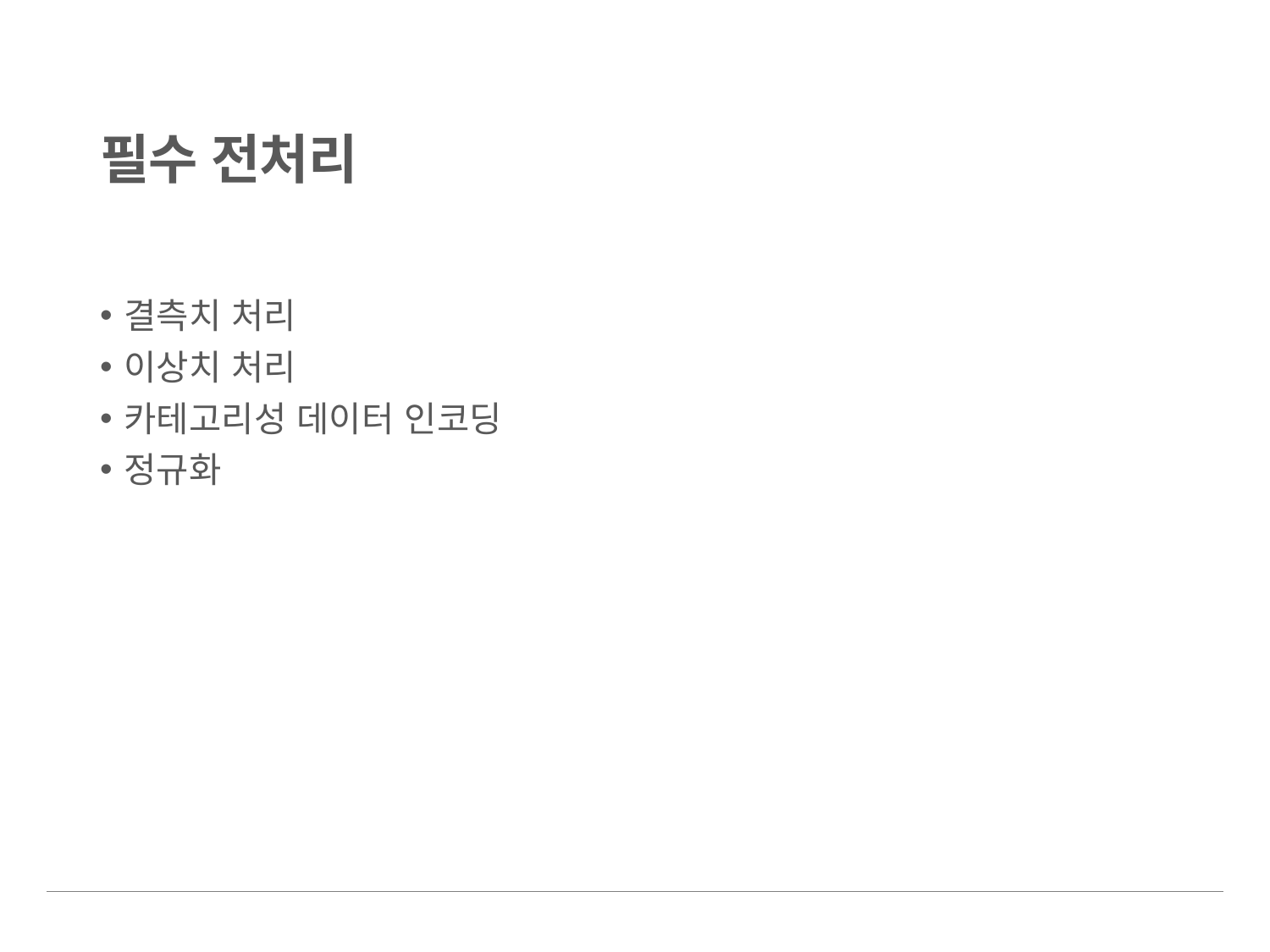

# 필수 전처리
결측치 처리
이상치 처리
카테고리성 데이터 인코딩
정규화